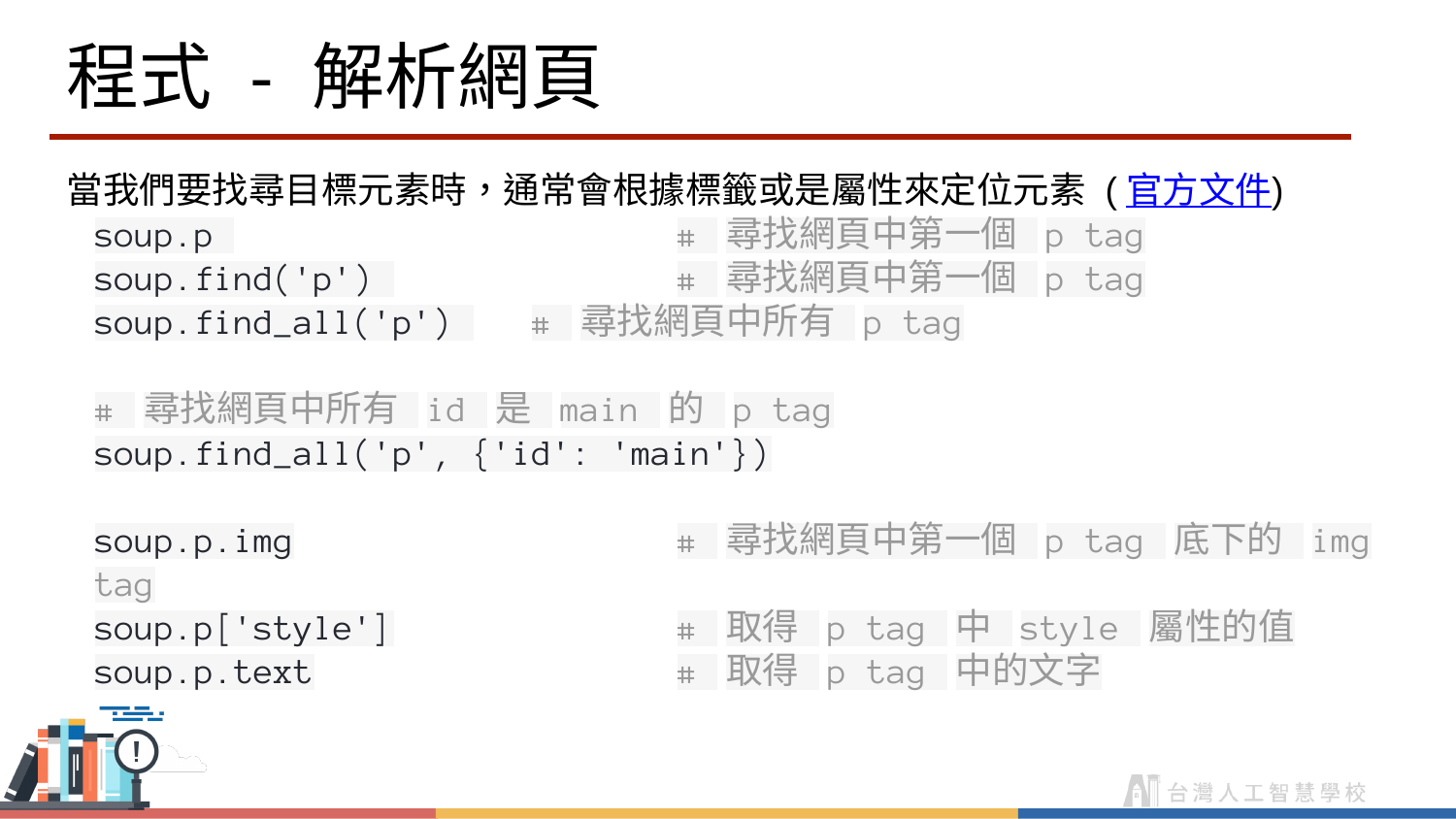

# 程式 - 解析網頁
當我們要找尋目標元素時，通常會根據標籤或是屬性來定位元素 (官方文件)
soup.p 				# 尋找網頁中第一個 p tag
soup.find('p') 		# 尋找網頁中第一個 p tag
soup.find_all('p') 	# 尋找網頁中所有 p tag

# 尋找網頁中所有 id 是 main 的 p tag
soup.find_all('p', {'id': 'main'})

soup.p.img			# 尋找網頁中第一個 p tag 底下的 img tag
soup.p['style']		# 取得 p tag 中 style 屬性的值
soup.p.text			# 取得 p tag 中的文字